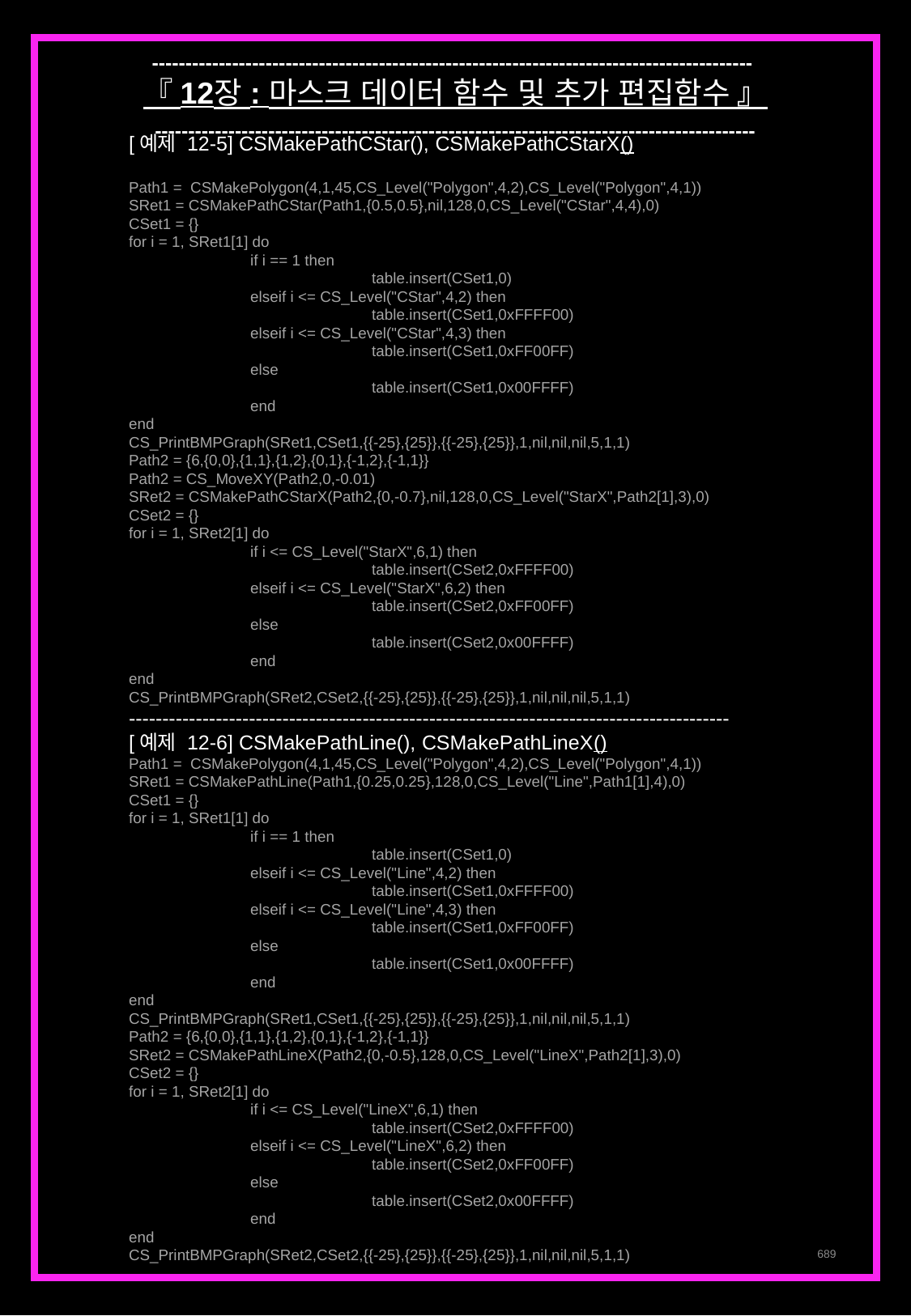

------------------------------------------------------------------------------------------
『 12장 : 마스크 데이터 함수 및 추가 편집함수 』
------------------------------------------------------------------------------------------
[예제 12-5] CSMakePathCStar(), CSMakePathCStarX()

Path1 =  CSMakePolygon(4,1,45,CS_Level("Polygon",4,2),CS_Level("Polygon",4,1))
SRet1 = CSMakePathCStar(Path1,{0.5,0.5},nil,128,0,CS_Level("CStar",4,4),0)
CSet1 = {}
for i = 1, SRet1[1] do
	if i == 1 then
		table.insert(CSet1,0)
	elseif i <= CS_Level("CStar",4,2) then
		table.insert(CSet1,0xFFFF00)
	elseif i <= CS_Level("CStar",4,3) then
		table.insert(CSet1,0xFF00FF)
	else
		table.insert(CSet1,0x00FFFF)
	end
end
CS_PrintBMPGraph(SRet1,CSet1,{{-25},{25}},{{-25},{25}},1,nil,nil,nil,5,1,1)
Path2 = {6,{0,0},{1,1},{1,2},{0,1},{-1,2},{-1,1}}
Path2 = CS_MoveXY(Path2,0,-0.01)
SRet2 = CSMakePathCStarX(Path2,{0,-0.7},nil,128,0,CS_Level("StarX",Path2[1],3),0)
CSet2 = {}
for i = 1, SRet2[1] do
	if i <= CS_Level("StarX",6,1) then
		table.insert(CSet2,0xFFFF00)
	elseif i <= CS_Level("StarX",6,2) then
		table.insert(CSet2,0xFF00FF)
	else
		table.insert(CSet2,0x00FFFF)
	end
end
CS_PrintBMPGraph(SRet2,CSet2,{{-25},{25}},{{-25},{25}},1,nil,nil,nil,5,1,1)
------------------------------------------------------------------------------------------
[예제 12-6] CSMakePathLine(), CSMakePathLineX()
Path1 =  CSMakePolygon(4,1,45,CS_Level("Polygon",4,2),CS_Level("Polygon",4,1))
SRet1 = CSMakePathLine(Path1,{0.25,0.25},128,0,CS_Level("Line",Path1[1],4),0)
CSet1 = {}
for i = 1, SRet1[1] do
	if i == 1 then
		table.insert(CSet1,0)
	elseif i <= CS_Level("Line",4,2) then
		table.insert(CSet1,0xFFFF00)
	elseif i <= CS_Level("Line",4,3) then
		table.insert(CSet1,0xFF00FF)
	else
		table.insert(CSet1,0x00FFFF)
	end
end
CS_PrintBMPGraph(SRet1,CSet1,{{-25},{25}},{{-25},{25}},1,nil,nil,nil,5,1,1)
Path2 = {6,{0,0},{1,1},{1,2},{0,1},{-1,2},{-1,1}}
SRet2 = CSMakePathLineX(Path2,{0,-0.5},128,0,CS_Level("LineX",Path2[1],3),0)
CSet2 = {}
for i = 1, SRet2[1] do
	if i <= CS_Level("LineX",6,1) then
		table.insert(CSet2,0xFFFF00)
	elseif i <= CS_Level("LineX",6,2) then
		table.insert(CSet2,0xFF00FF)
	else
		table.insert(CSet2,0x00FFFF)
	end
end
CS_PrintBMPGraph(SRet2,CSet2,{{-25},{25}},{{-25},{25}},1,nil,nil,nil,5,1,1)
689